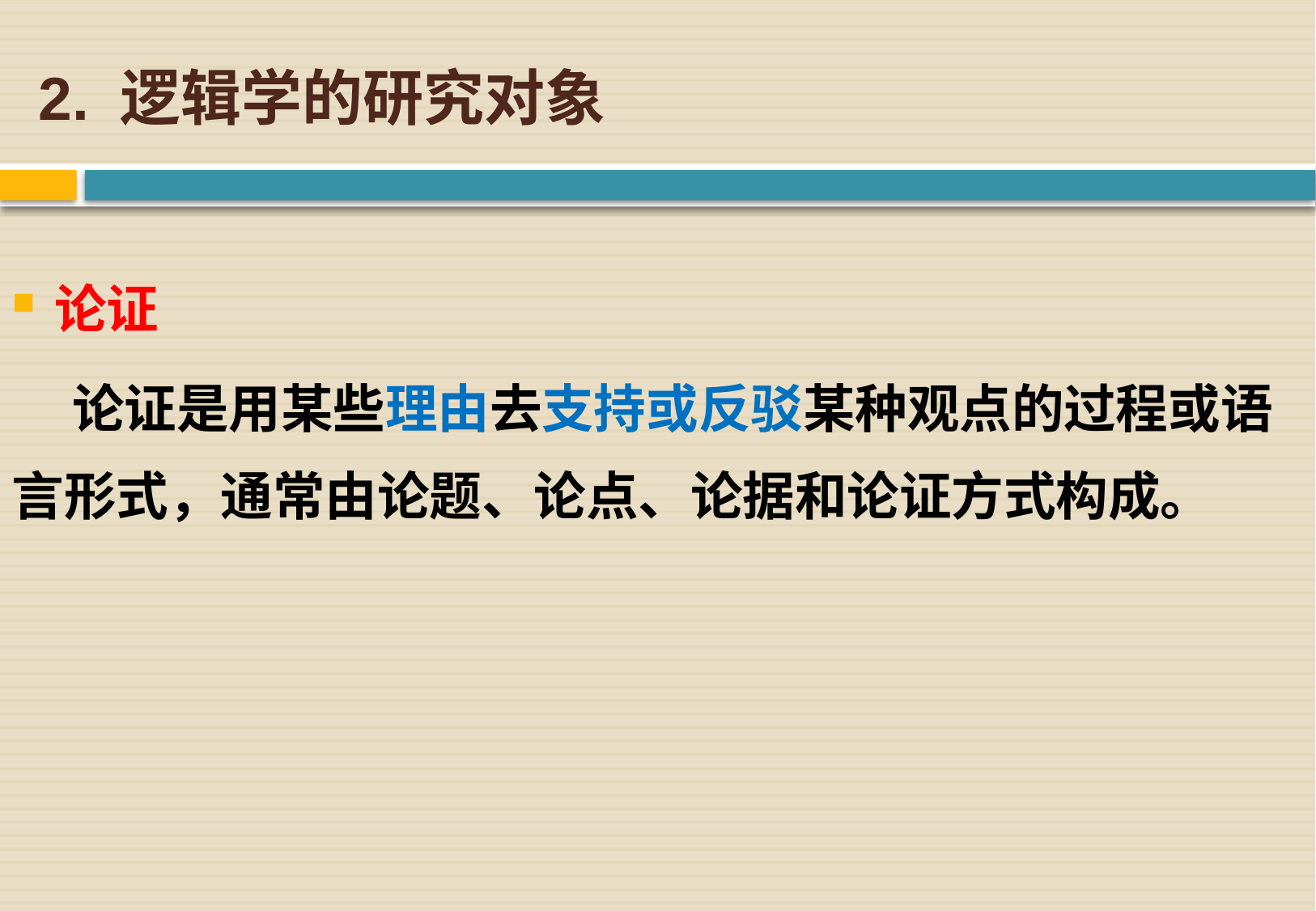

# 2. 逻辑学的研究对象
论证
    论证是用某些理由去支持或反驳某种观点的过程或语言形式，通常由论题、论点、论据和论证方式构成。